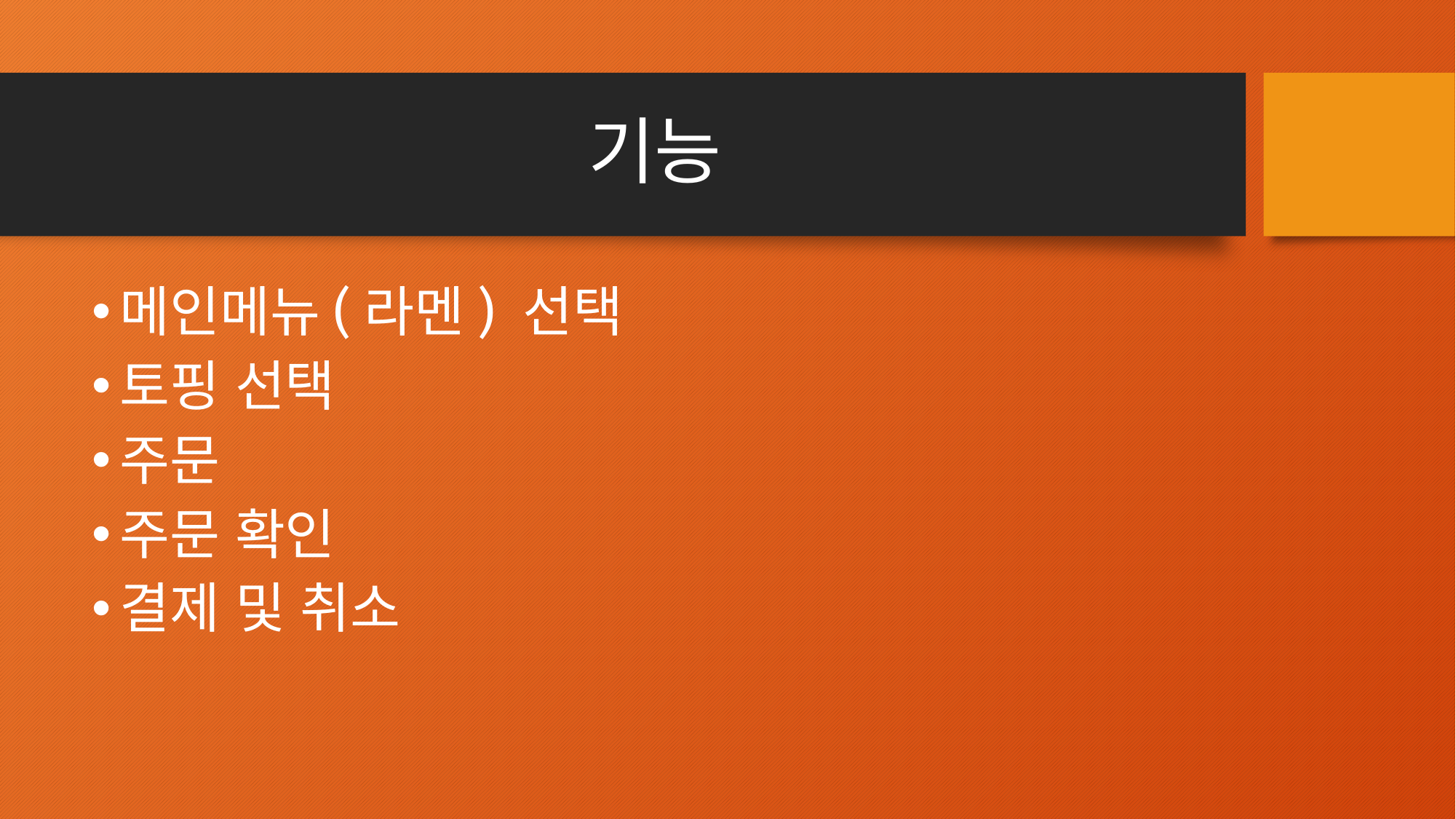

# 기능
메인메뉴(라멘) 선택
토핑 선택
주문
주문 확인
결제 및 취소